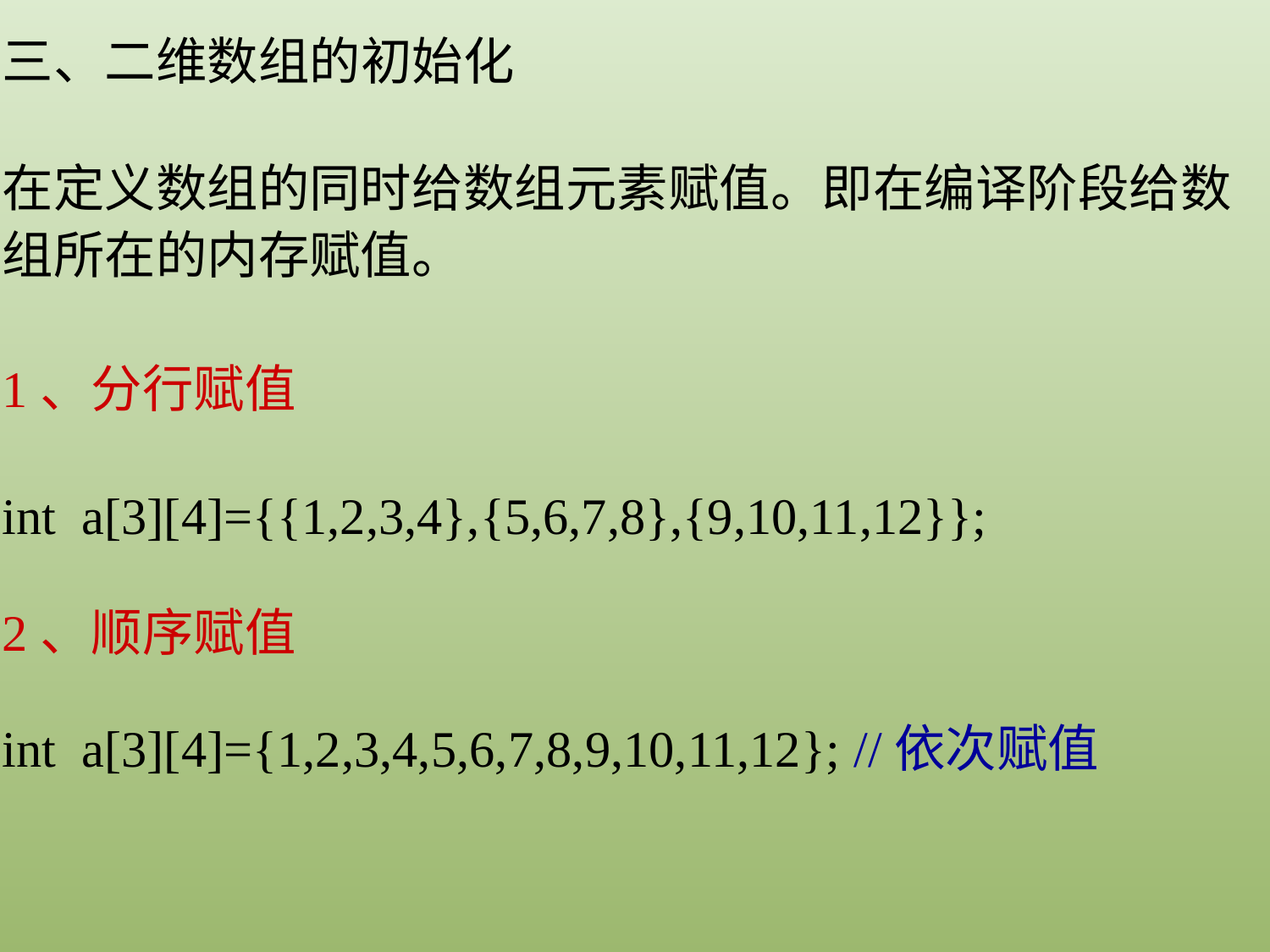

三、二维数组的初始化
在定义数组的同时给数组元素赋值。即在编译阶段给数组所在的内存赋值。
1、分行赋值
int  a[3][4]={{1,2,3,4},{5,6,7,8},{9,10,11,12}};
2、顺序赋值
int  a[3][4]={1,2,3,4,5,6,7,8,9,10,11,12}; //依次赋值
304